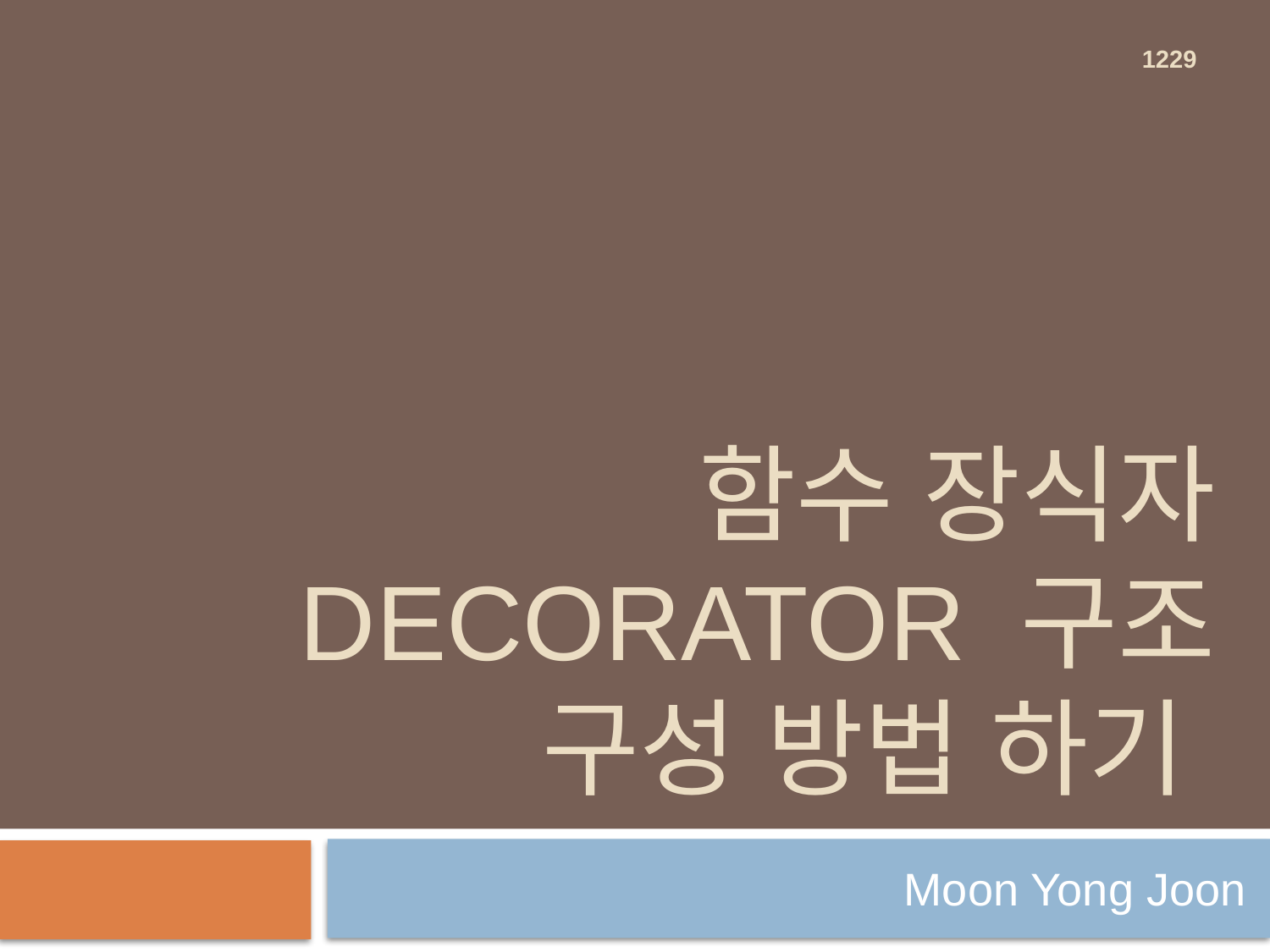

1229
# 함수 장식자 Decorator 구조 구성 방법 하기
Moon Yong Joon